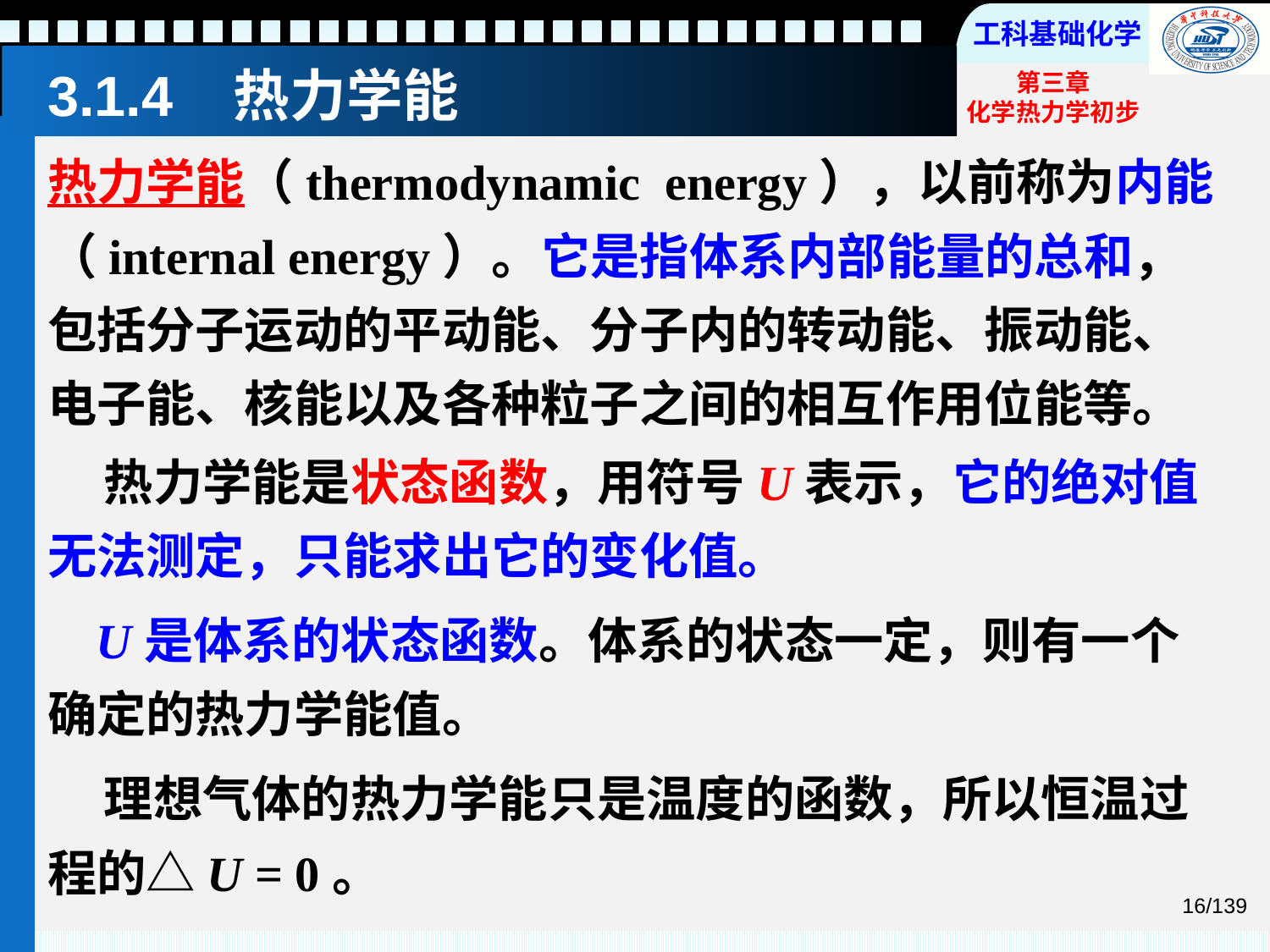

# 3.1.4   热力学能
热力学能（thermodynamic  energy），以前称为内能（internal energy）。它是指体系内部能量的总和，包括分子运动的平动能、分子内的转动能、振动能、电子能、核能以及各种粒子之间的相互作用位能等。
    热力学能是状态函数，用符号U表示，它的绝对值无法测定，只能求出它的变化值。
    U是体系的状态函数。体系的状态一定，则有一个确定的热力学能值。
    理想气体的热力学能只是温度的函数，所以恒温过程的△U = 0。